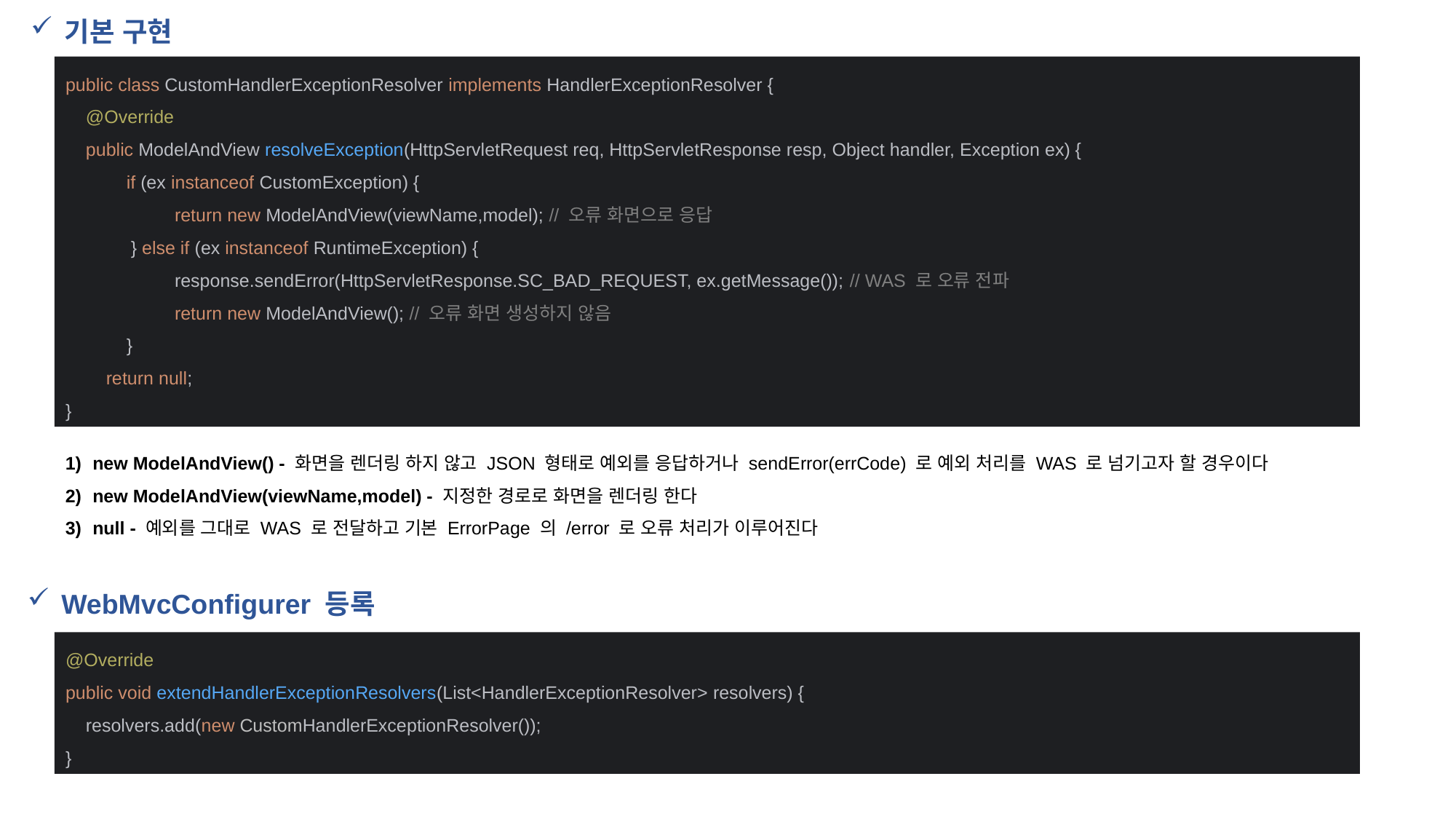

기본 구현
public class CustomHandlerExceptionResolver implements HandlerExceptionResolver {
    @Override
    public ModelAndView resolveException(HttpServletRequest req, HttpServletResponse resp, Object handler, Exception ex) {
            if (ex instanceof CustomException) {
	return new ModelAndView(viewName,model); // 오류 화면으로 응답
            } else if (ex instanceof RuntimeException) {
	response.sendError(HttpServletResponse.SC_BAD_REQUEST, ex.getMessage()); // WAS 로 오류 전파
	return new ModelAndView(); // 오류 화면 생성하지 않음
            }
        return null;
}
new ModelAndView() - 화면을 렌더링 하지 않고 JSON 형태로 예외를 응답하거나 sendError(errCode) 로 예외 처리를 WAS 로 넘기고자 할 경우이다
new ModelAndView(viewName,model) - 지정한 경로로 화면을 렌더링 한다
null - 예외를 그대로 WAS 로 전달하고 기본 ErrorPage 의 /error 로 오류 처리가 이루어진다
WebMvcConfigurer 등록
@Override
public void extendHandlerExceptionResolvers(List<HandlerExceptionResolver> resolvers) {
    resolvers.add(new CustomHandlerExceptionResolver());
}